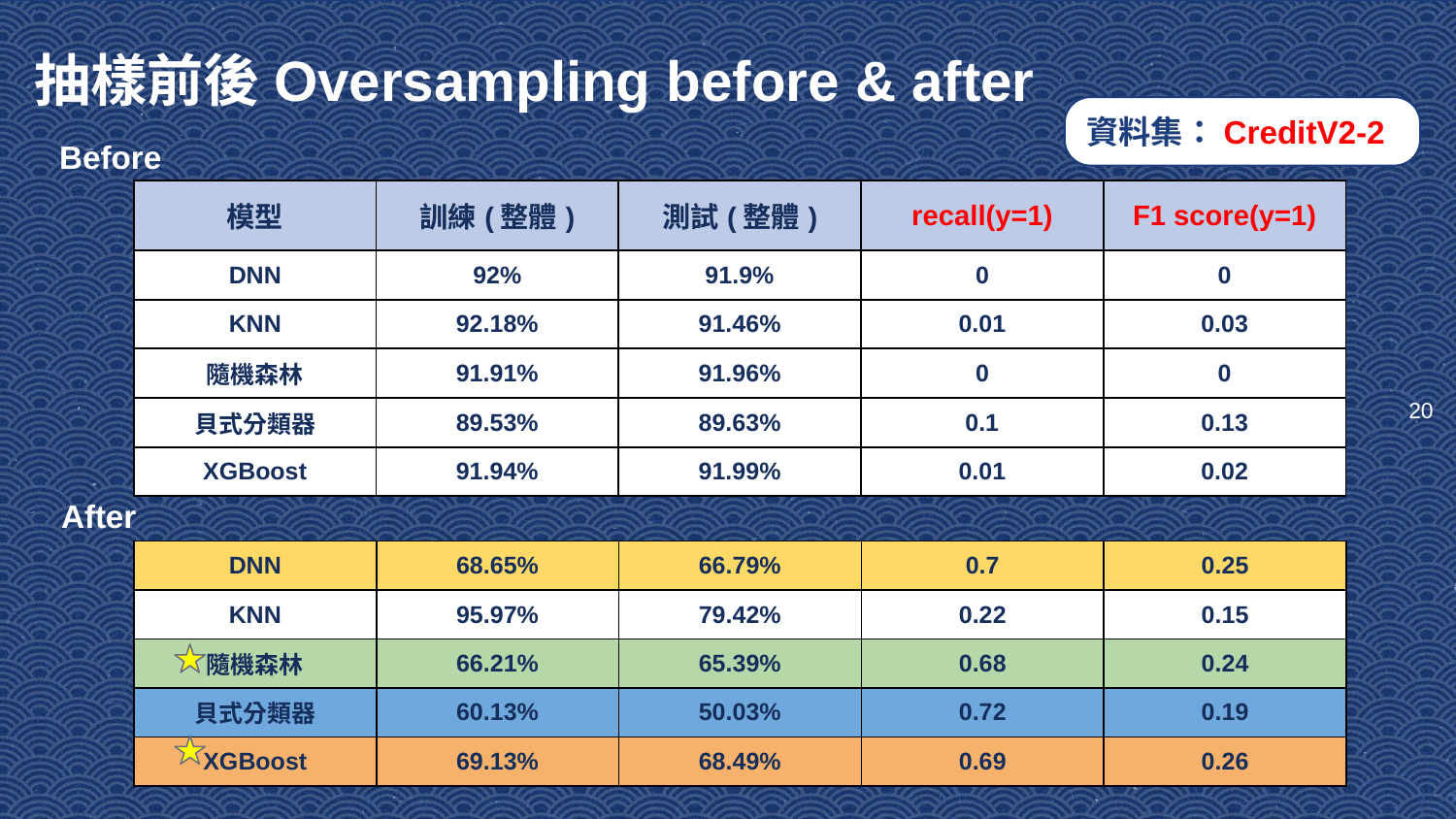

20
抽樣前後Oversampling before & after
資料集：CreditV2-2
Before
| 模型 | 訓練(整體) | 測試(整體) | recall(y=1) | F1 score(y=1) |
| --- | --- | --- | --- | --- |
| DNN | 92% | 91.9% | 0 | 0 |
| KNN | 92.18% | 91.46% | 0.01 | 0.03 |
| 隨機森林 | 91.91% | 91.96% | 0 | 0 |
| 貝式分類器 | 89.53% | 89.63% | 0.1 | 0.13 |
| XGBoost | 91.94% | 91.99% | 0.01 | 0.02 |
After
| DNN | 68.65% | 66.79% | 0.7 | 0.25 |
| --- | --- | --- | --- | --- |
| KNN | 95.97% | 79.42% | 0.22 | 0.15 |
| 隨機森林 | 66.21% | 65.39% | 0.68 | 0.24 |
| 貝式分類器 | 60.13% | 50.03% | 0.72 | 0.19 |
| XGBoost | 69.13% | 68.49% | 0.69 | 0.26 |